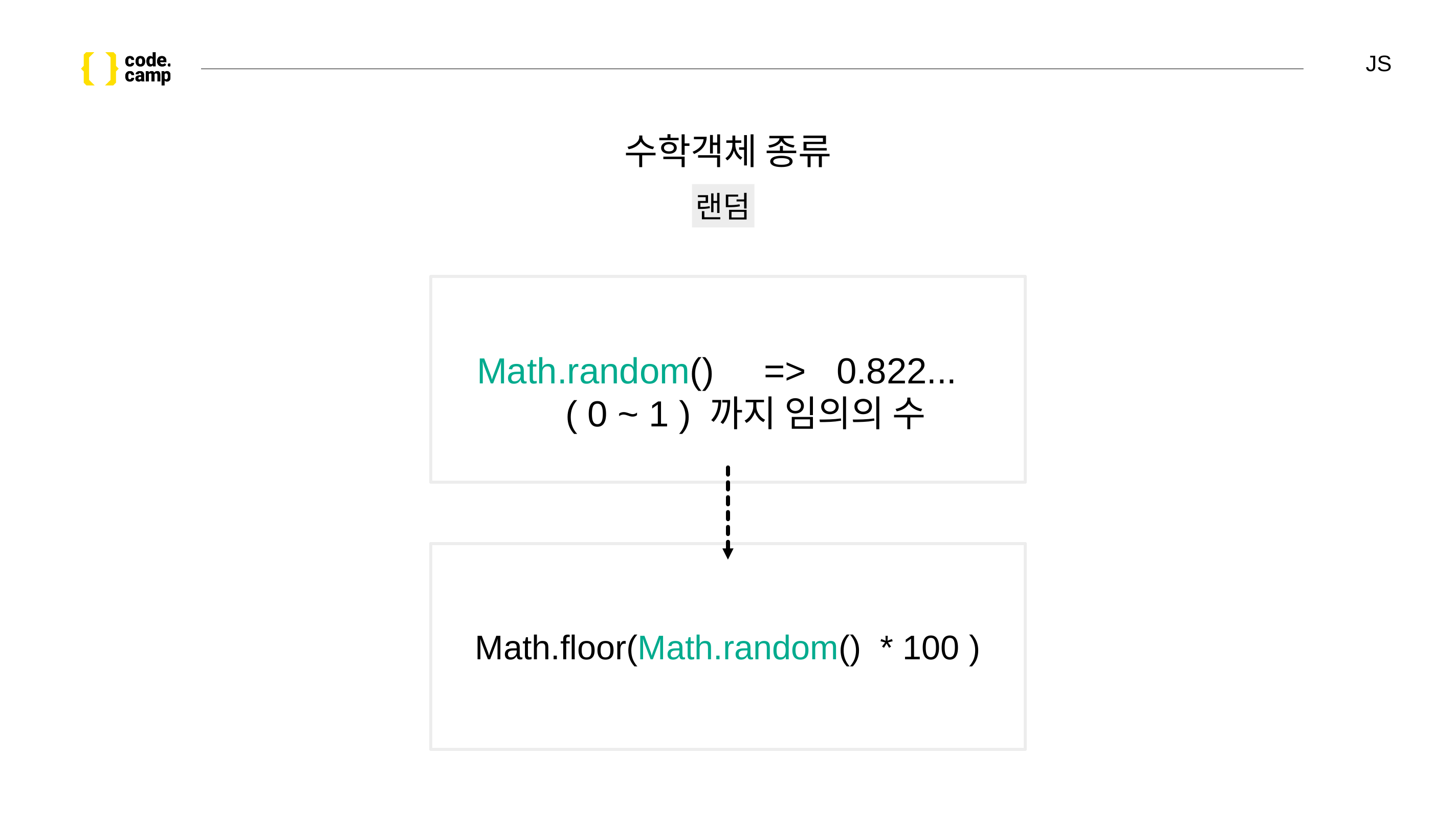

# JS

수학객체 종류
랜덤

Math.random()     =>   0.822...
( 0 ~ 1 ) 까지 임의의 수

Math.floor(Math.random()  * 100 )